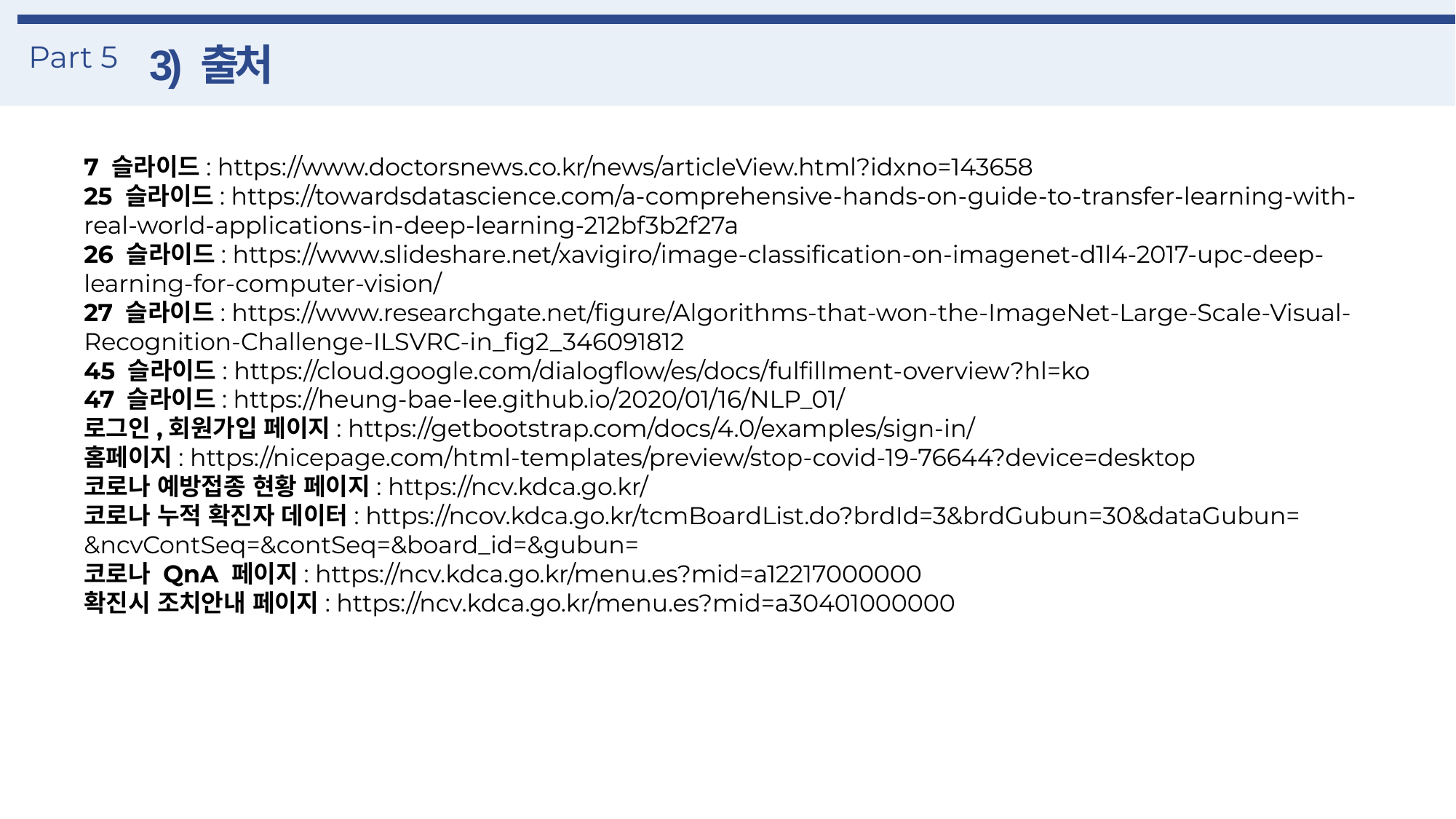

Part 5
3) 출처
7 슬라이드: https://www.doctorsnews.co.kr/news/articleView.html?idxno=143658
25 슬라이드: https://towardsdatascience.com/a-comprehensive-hands-on-guide-to-transfer-learning-with-real-world-applications-in-deep-learning-212bf3b2f27a
26 슬라이드: https://www.slideshare.net/xavigiro/image-classification-on-imagenet-d1l4-2017-upc-deep-learning-for-computer-vision/
27 슬라이드: https://www.researchgate.net/figure/Algorithms-that-won-the-ImageNet-Large-Scale-Visual-Recognition-Challenge-ILSVRC-in_fig2_346091812
45 슬라이드: https://cloud.google.com/dialogflow/es/docs/fulfillment-overview?hl=ko
47 슬라이드: https://heung-bae-lee.github.io/2020/01/16/NLP_01/
로그인,회원가입 페이지: https://getbootstrap.com/docs/4.0/examples/sign-in/
홈페이지: https://nicepage.com/html-templates/preview/stop-covid-19-76644?device=desktop
코로나 예방접종 현황 페이지: https://ncv.kdca.go.kr/
코로나 누적 확진자 데이터: https://ncov.kdca.go.kr/tcmBoardList.do?brdId=3&brdGubun=30&dataGubun=
&ncvContSeq=&contSeq=&board_id=&gubun=
코로나 QnA 페이지: https://ncv.kdca.go.kr/menu.es?mid=a12217000000
확진시 조치안내 페이지: https://ncv.kdca.go.kr/menu.es?mid=a30401000000